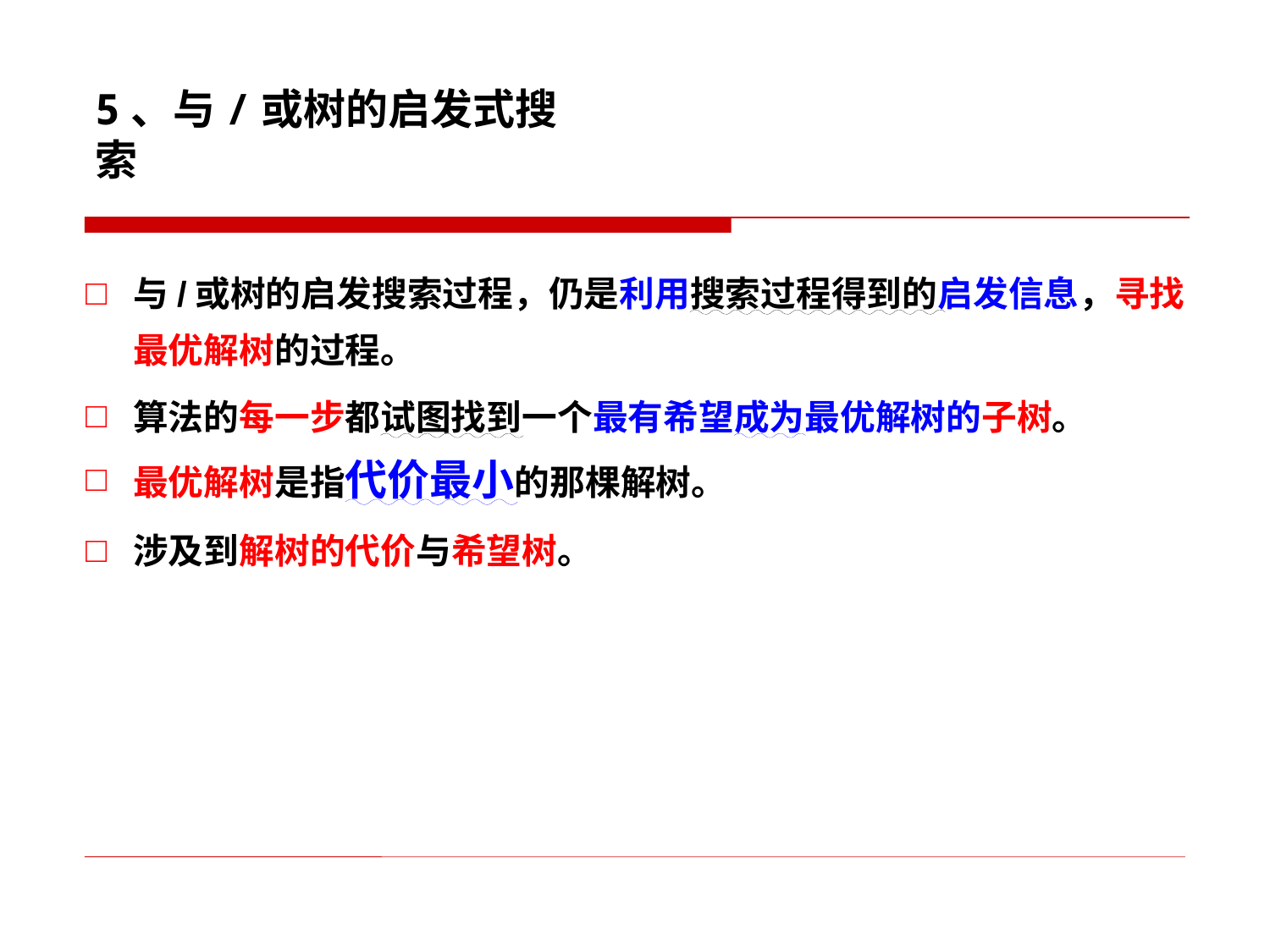

# 5、与/或树的启发式搜索
与/或树的启发搜索过程，仍是利用搜索过程得到的启发信息，寻找最优解树的过程。
算法的每一步都试图找到一个最有希望成为最优解树的子树。
最优解树是指代价最小的那棵解树。
涉及到解树的代价与希望树。